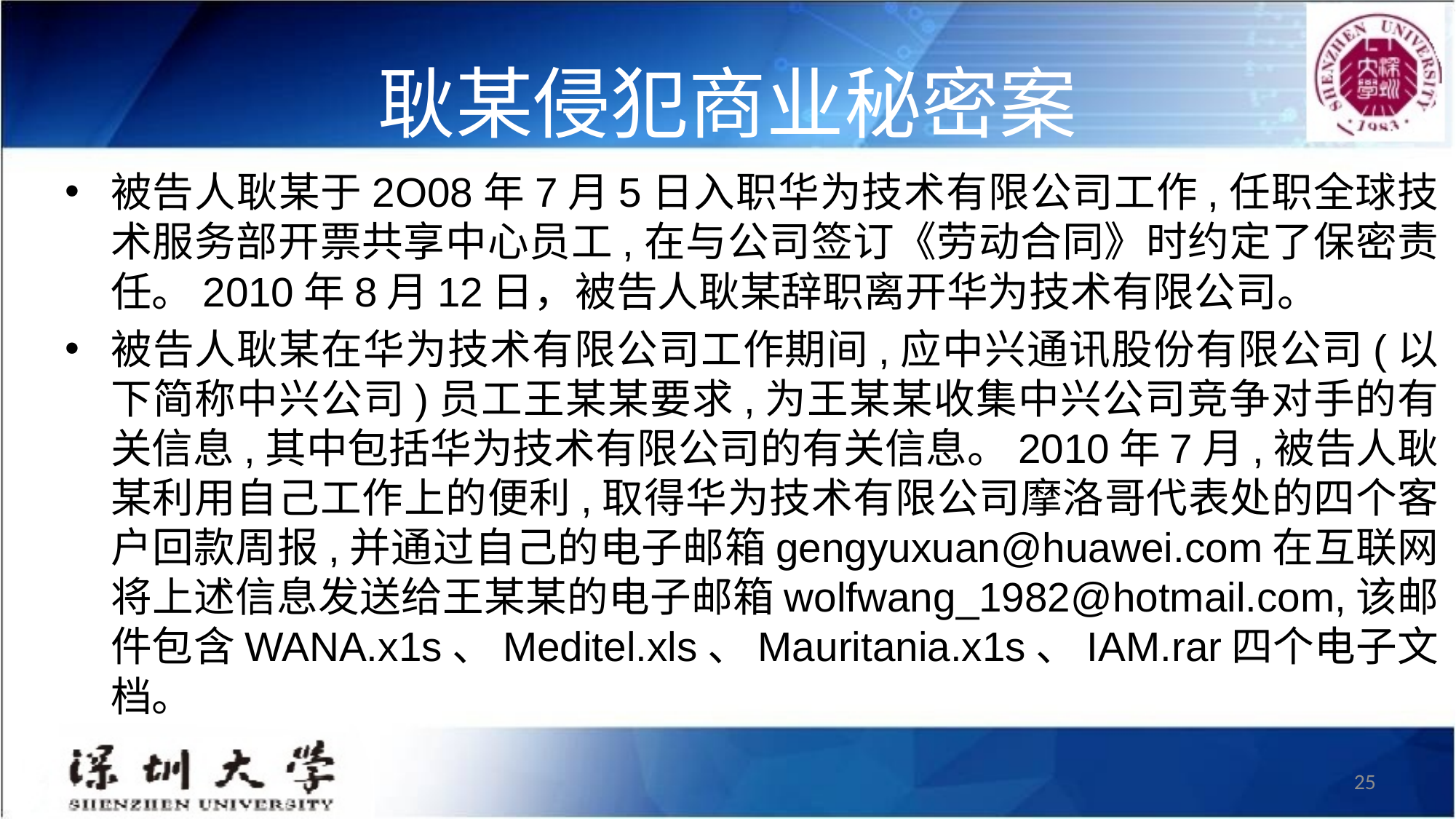

# 耿某侵犯商业秘密案
被告人耿某于2O08年7月5日入职华为技术有限公司工作,任职全球技术服务部开票共享中心员工,在与公司签订《劳动合同》时约定了保密责任。2010年8月12日，被告人耿某辞职离开华为技术有限公司。
被告人耿某在华为技术有限公司工作期间,应中兴通讯股份有限公司(以下简称中兴公司)员工王某某要求,为王某某收集中兴公司竞争对手的有关信息,其中包括华为技术有限公司的有关信息。2010年7月,被告人耿某利用自己工作上的便利,取得华为技术有限公司摩洛哥代表处的四个客户回款周报,并通过自己的电子邮箱gengyuxuan@huawei.com在互联网将上述信息发送给王某某的电子邮箱wolfwang_1982@hotmail.com,该邮件包含WANA.x1s、Meditel.xls、Mauritania.x1s、IAM.rar四个电子文档。

25